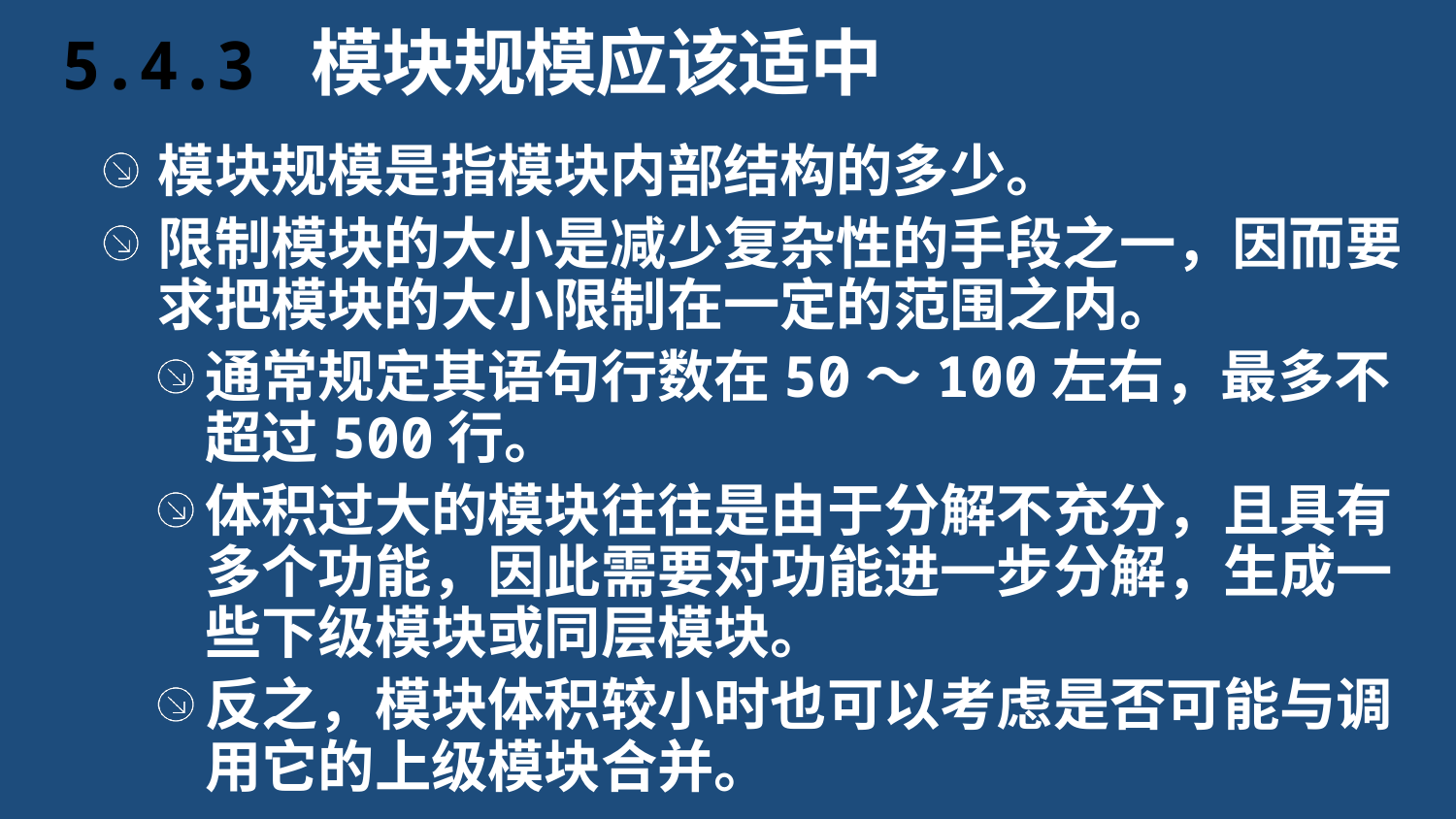

# 5.4.3 模块规模应该适中
模块规模是指模块内部结构的多少。
限制模块的大小是减少复杂性的手段之一，因而要求把模块的大小限制在一定的范围之内。
通常规定其语句行数在50～100左右，最多不超过500行。
体积过大的模块往往是由于分解不充分，且具有多个功能，因此需要对功能进一步分解，生成一些下级模块或同层模块。
反之，模块体积较小时也可以考虑是否可能与调用它的上级模块合并。